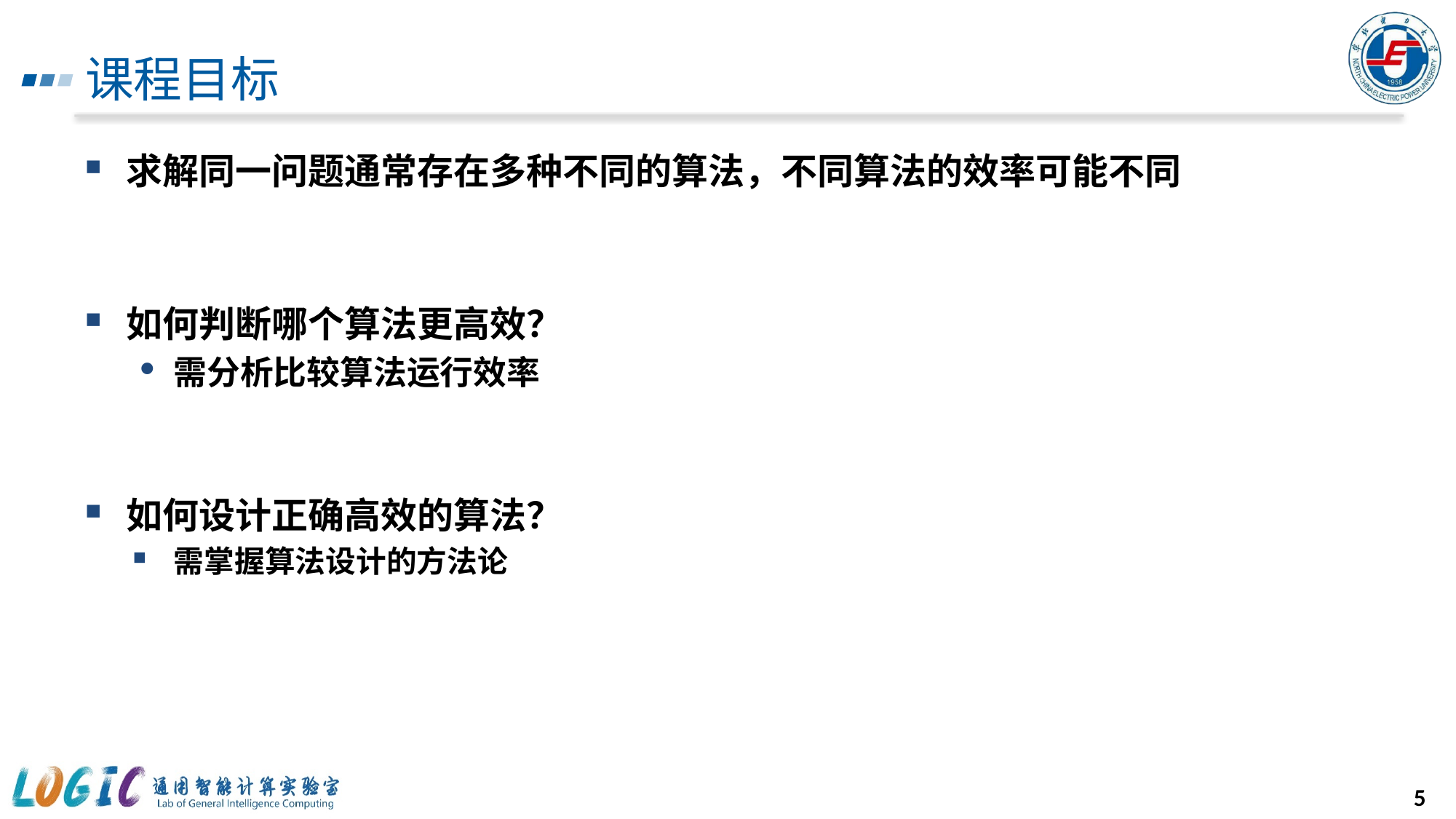

# 课程目标
求解同一问题通常存在多种不同的算法，不同算法的效率可能不同

如何判断哪个算法更高效？
需分析比较算法运行效率

如何设计正确高效的算法？
需掌握算法设计的方法论

5